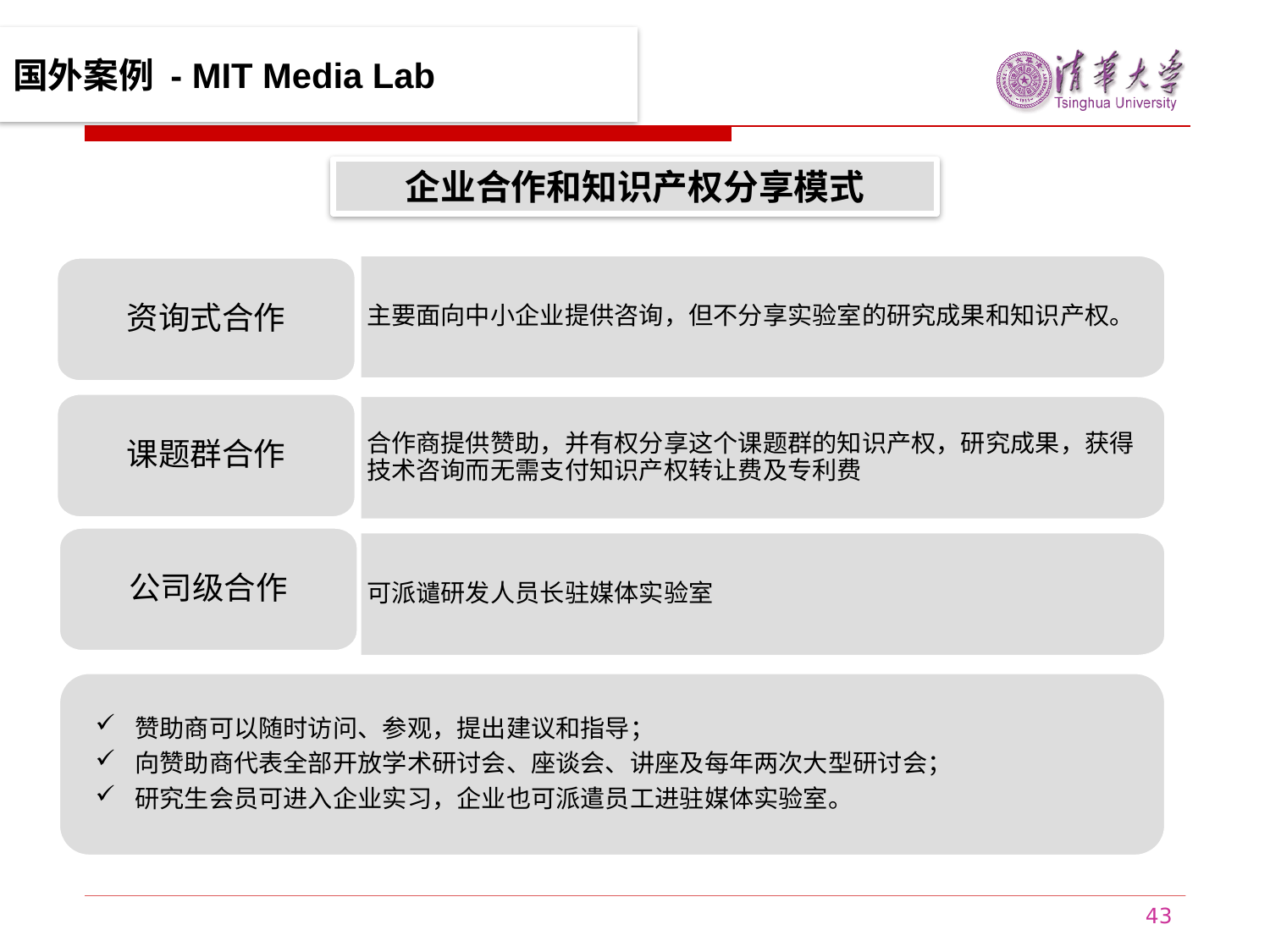

国外案例 - MIT Media Lab
企业合作和知识产权分享模式
主要面向中小企业提供咨询，但不分享实验室的研究成果和知识产权。
资询式合作
课题群合作
合作商提供赞助，并有权分享这个课题群的知识产权，研究成果，获得技术咨询而无需支付知识产权转让费及专利费
公司级合作
可派谴研发人员长驻媒体实验室
赞助商可以随时访问、参观，提出建议和指导；
向赞助商代表全部开放学术研讨会、座谈会、讲座及每年两次大型研讨会；
研究生会员可进入企业实习，企业也可派遣员工进驻媒体实验室。
43